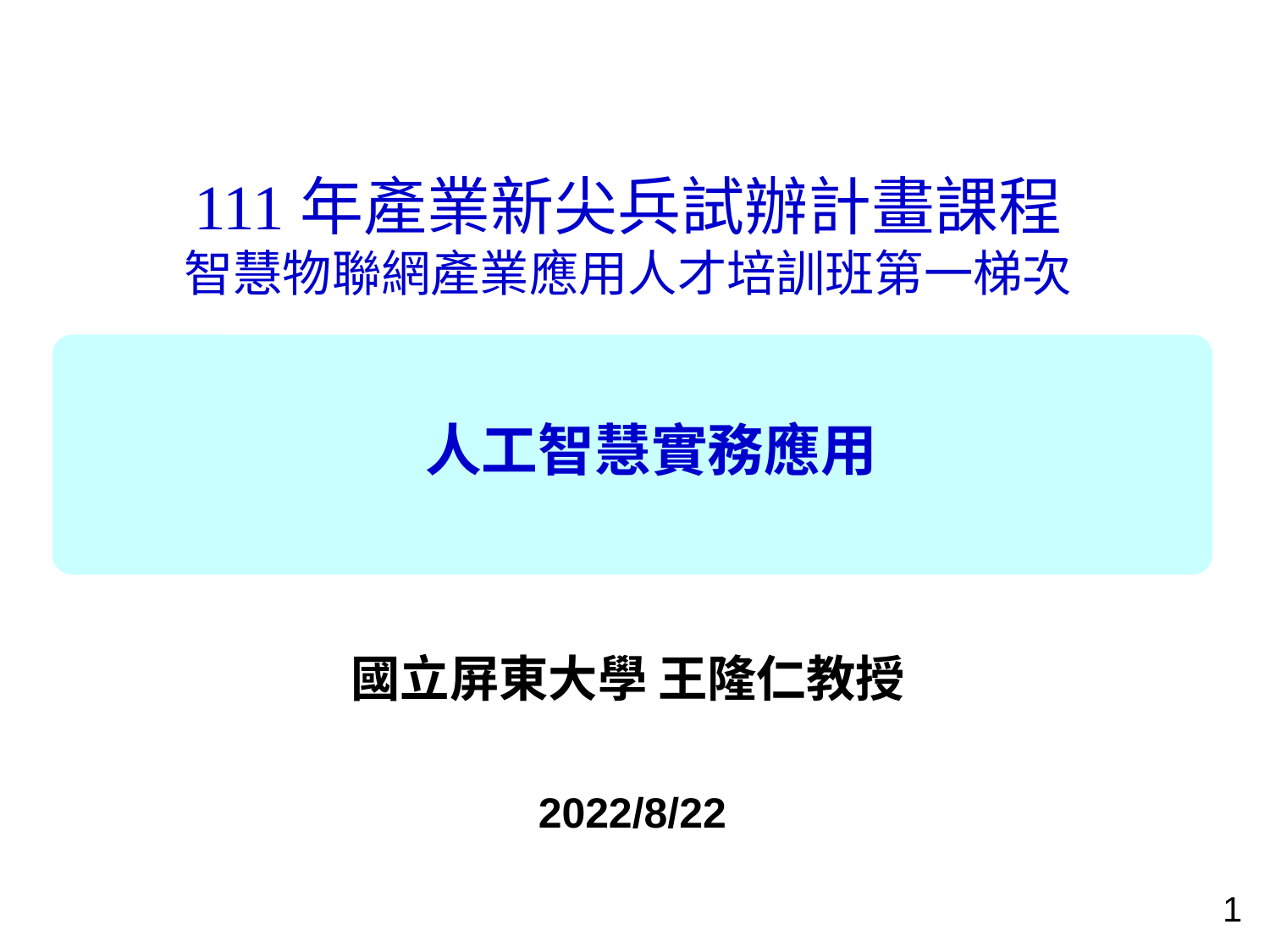

111年產業新尖兵試辦計畫課程
智慧物聯網產業應用人才培訓班第一梯次

人工智慧實務應用
國立屏東大學 王隆仁教授
2022/8/22